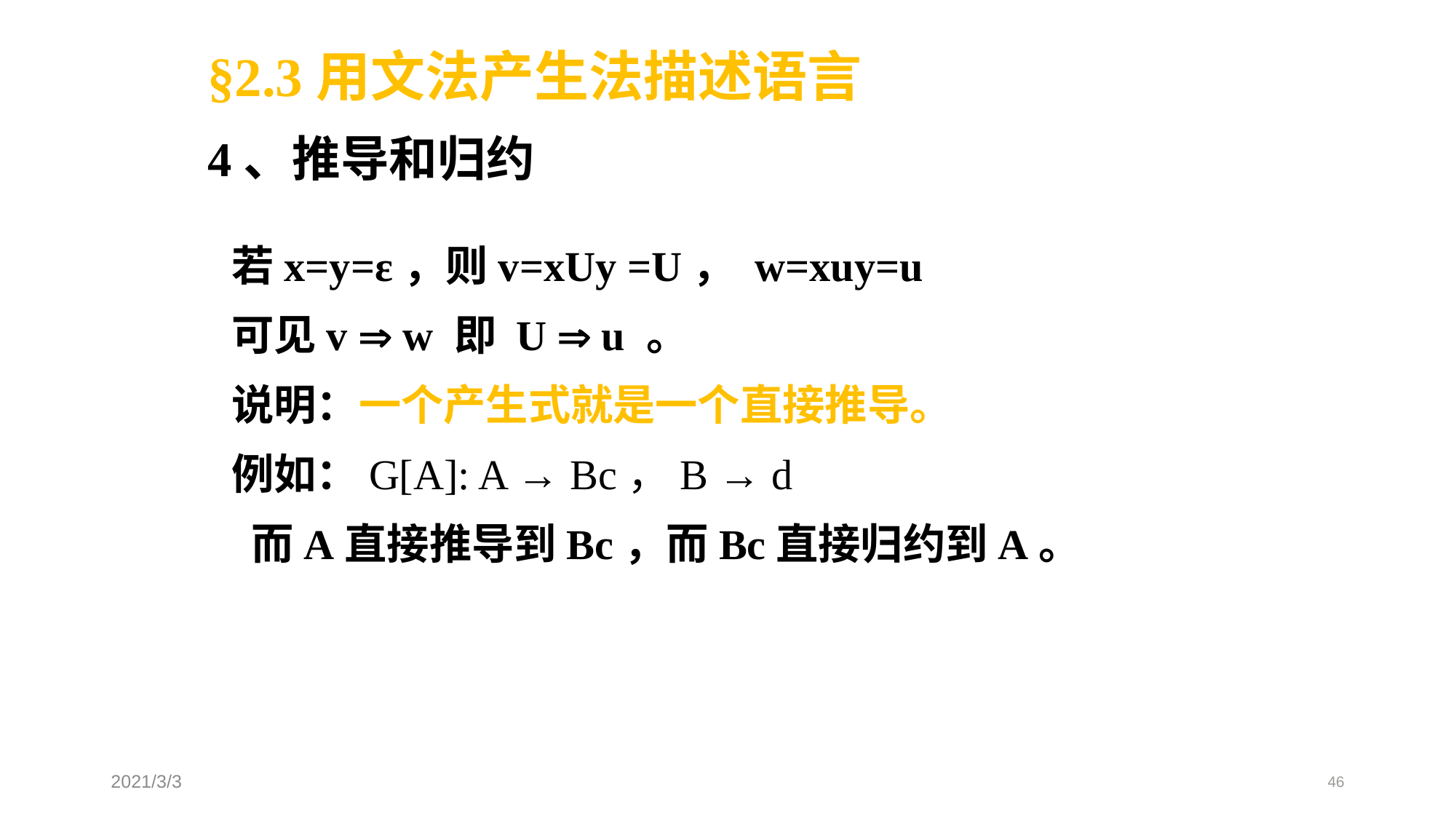

§2.3用文法产生法描述语言
4、推导和归约
若x=y=ε，则v=xUy =U， w=xuy=u
可见v ⇒ w 即 U ⇒ u 。
说明：一个产生式就是一个直接推导。
例如：G[A]: A → Bc，B → d
 而A直接推导到Bc，而Bc直接归约到A。
2021/3/3
46